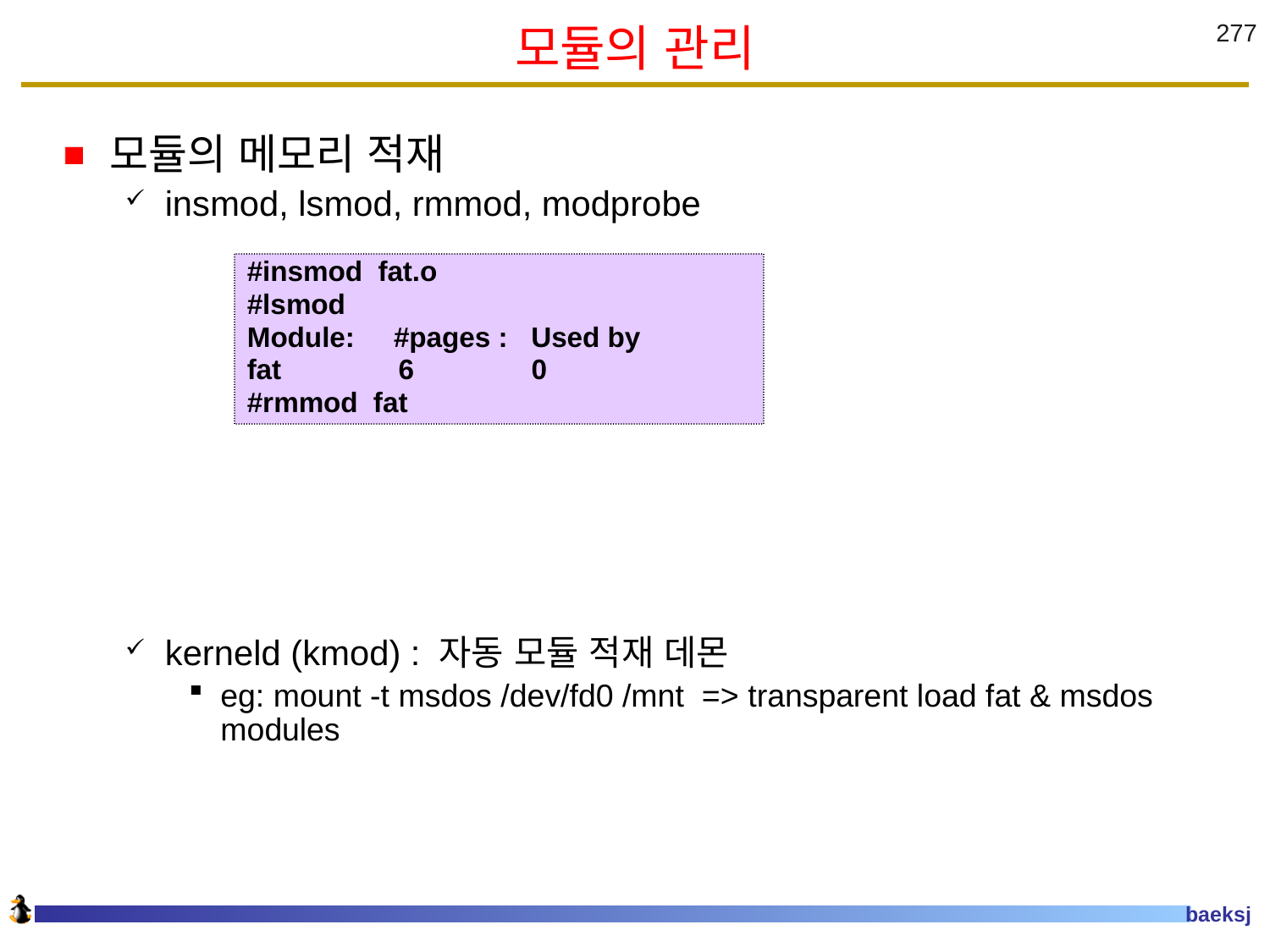

# 모듈의 관리
277
모듈의 메모리 적재
insmod, lsmod, rmmod, modprobe

kerneld (kmod) : 자동 모듈 적재 데몬
eg: mount -t msdos /dev/fd0 /mnt  => transparent load fat & msdos modules
#insmod  fat.o
#lsmod
Module:     #pages :   Used by
fat               6               0
#rmmod  fat